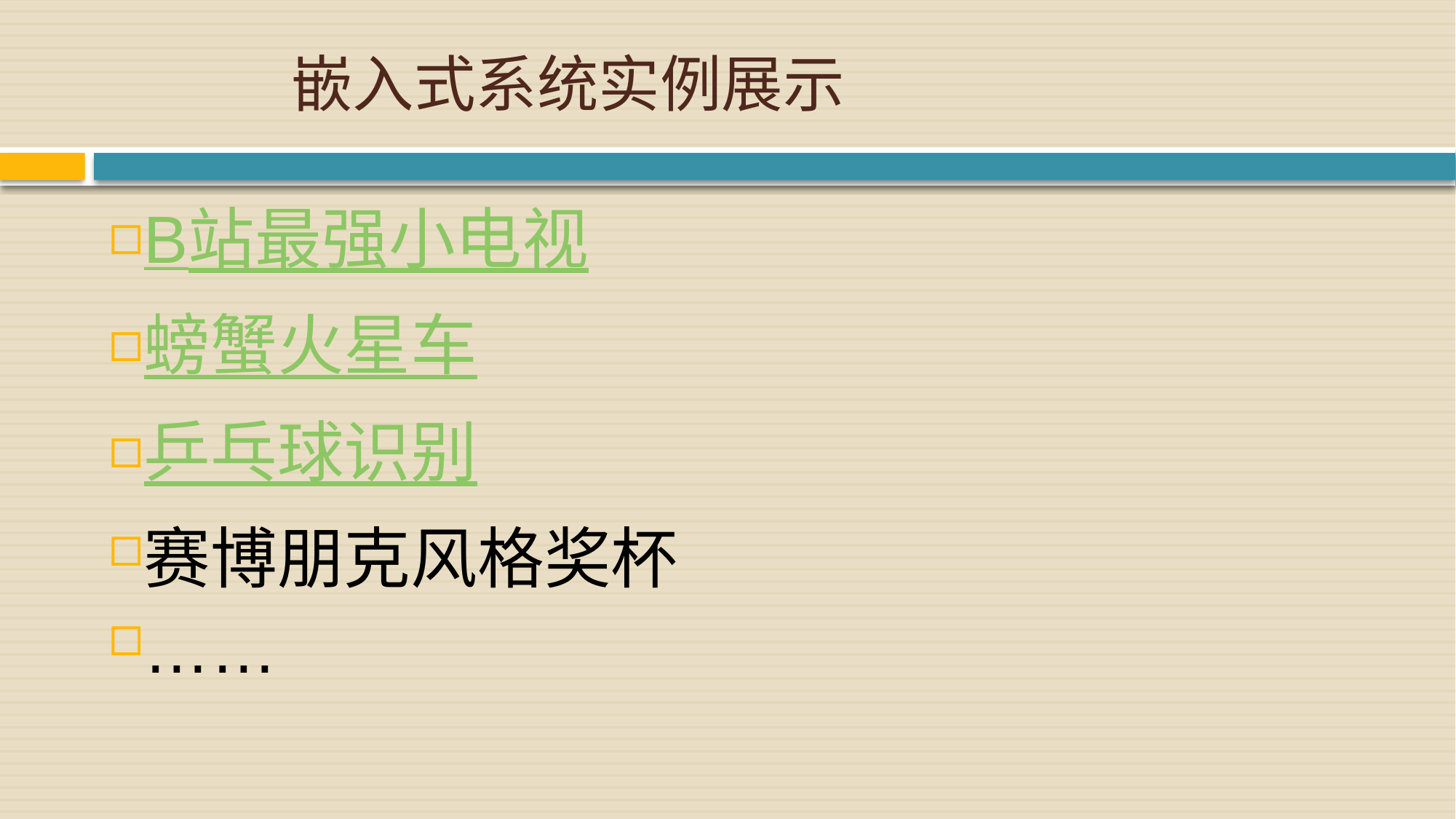

嵌入式系统实例展示
B站最强小电视
螃蟹火星车
乒乓球识别
赛博朋克风格奖杯
……